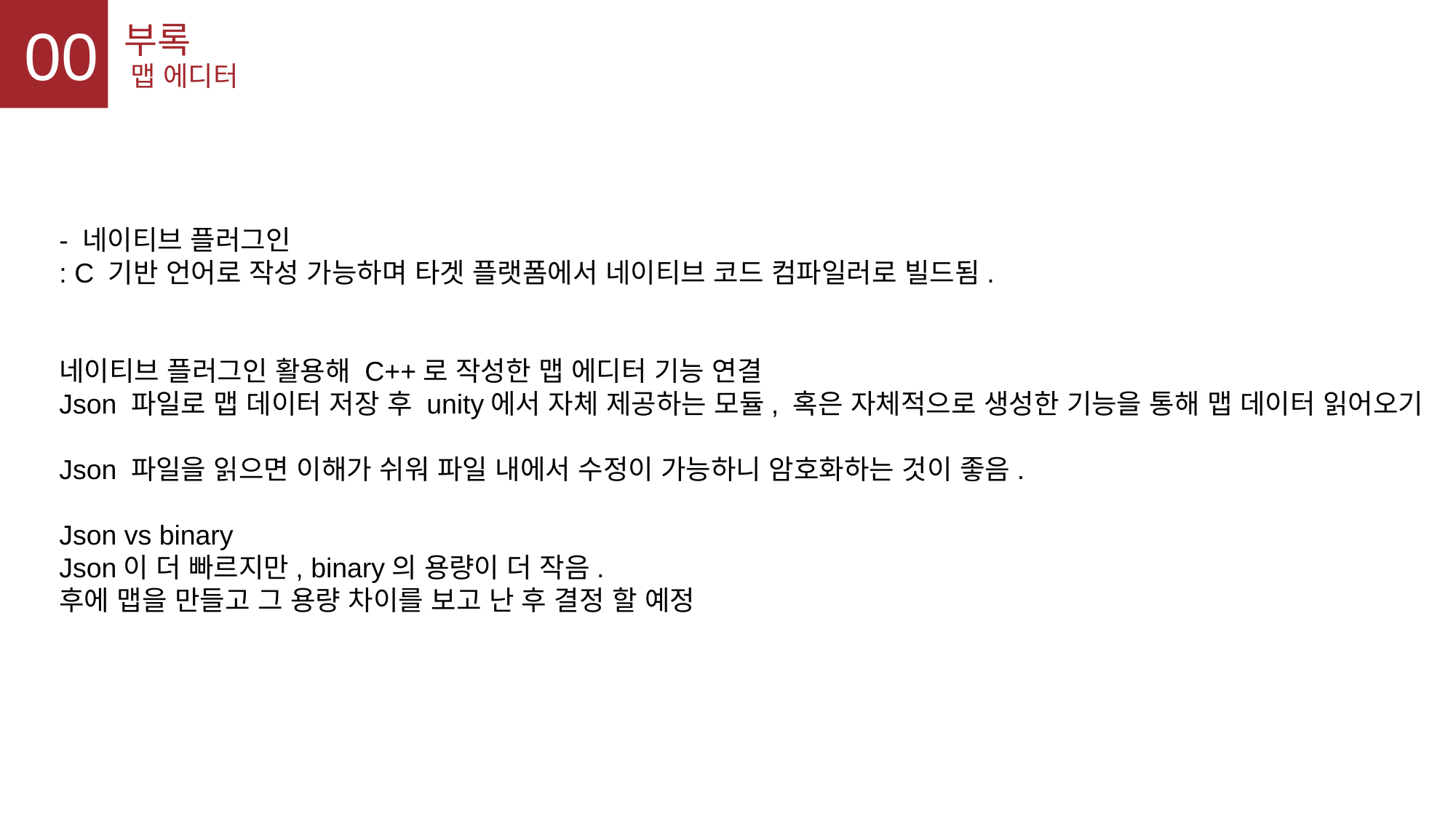

00
부록
맵 에디터
- 네이티브 플러그인
: C 기반 언어로 작성 가능하며 타겟 플랫폼에서 네이티브 코드 컴파일러로 빌드됨.

네이티브 플러그인 활용해 C++로 작성한 맵 에디터 기능 연결
Json 파일로 맵 데이터 저장 후 unity에서 자체 제공하는 모듈, 혹은 자체적으로 생성한 기능을 통해 맵 데이터 읽어오기

Json 파일을 읽으면 이해가 쉬워 파일 내에서 수정이 가능하니 암호화하는 것이 좋음.

Json vs binary
Json이 더 빠르지만, binary의 용량이 더 작음.
후에 맵을 만들고 그 용량 차이를 보고 난 후 결정 할 예정